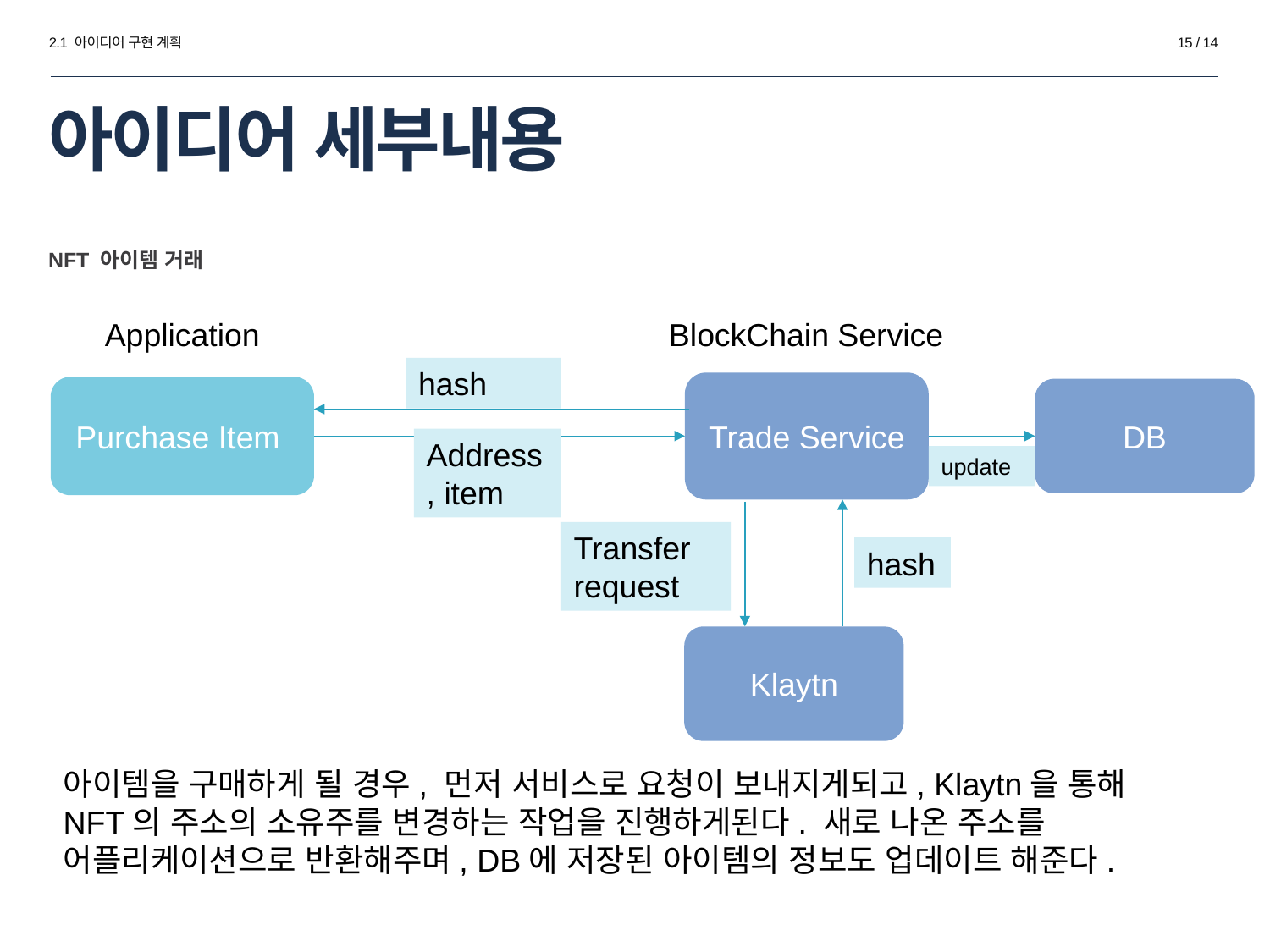

2.1 아이디어 구현 계획
15 / 14
# 아이디어 세부내용
NFT 아이템 거래
Application
BlockChain Service
hash
Trade Service
Purchase Item
DB
Address, item
update
Transfer request
hash
Klaytn
아이템을 구매하게 될 경우, 먼저 서비스로 요청이 보내지게되고, Klaytn을 통해 NFT의 주소의 소유주를 변경하는 작업을 진행하게된다. 새로 나온 주소를 어플리케이션으로 반환해주며, DB에 저장된 아이템의 정보도 업데이트 해준다.